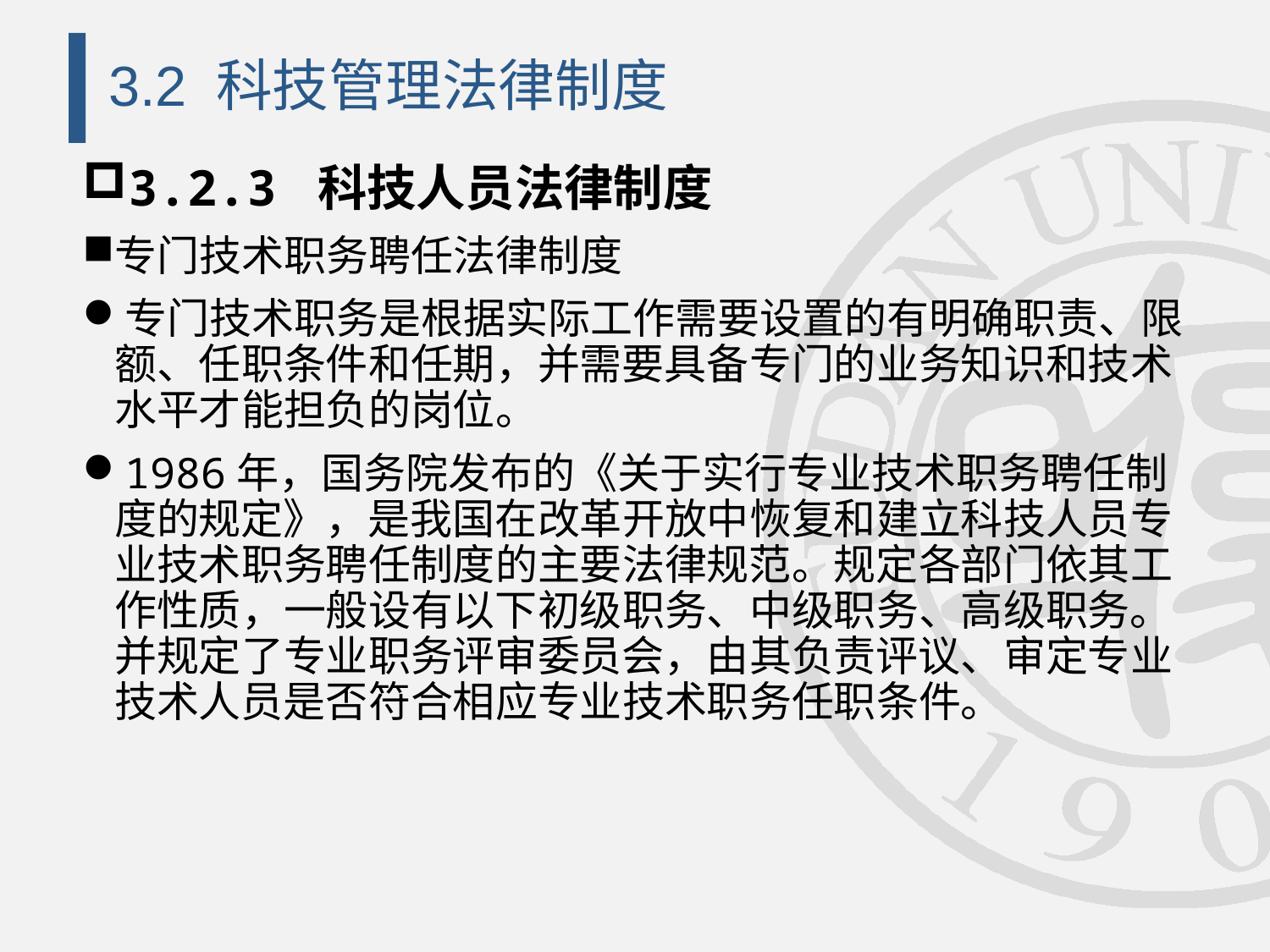

# 3.2 科技管理法律制度
3.2.3 科技人员法律制度
专门技术职务聘任法律制度
专门技术职务是根据实际工作需要设置的有明确职责、限额、任职条件和任期，并需要具备专门的业务知识和技术水平才能担负的岗位。
1986年，国务院发布的《关于实行专业技术职务聘任制度的规定》，是我国在改革开放中恢复和建立科技人员专业技术职务聘任制度的主要法律规范。规定各部门依其工作性质，一般设有以下初级职务、中级职务、高级职务。并规定了专业职务评审委员会，由其负责评议、审定专业技术人员是否符合相应专业技术职务任职条件。